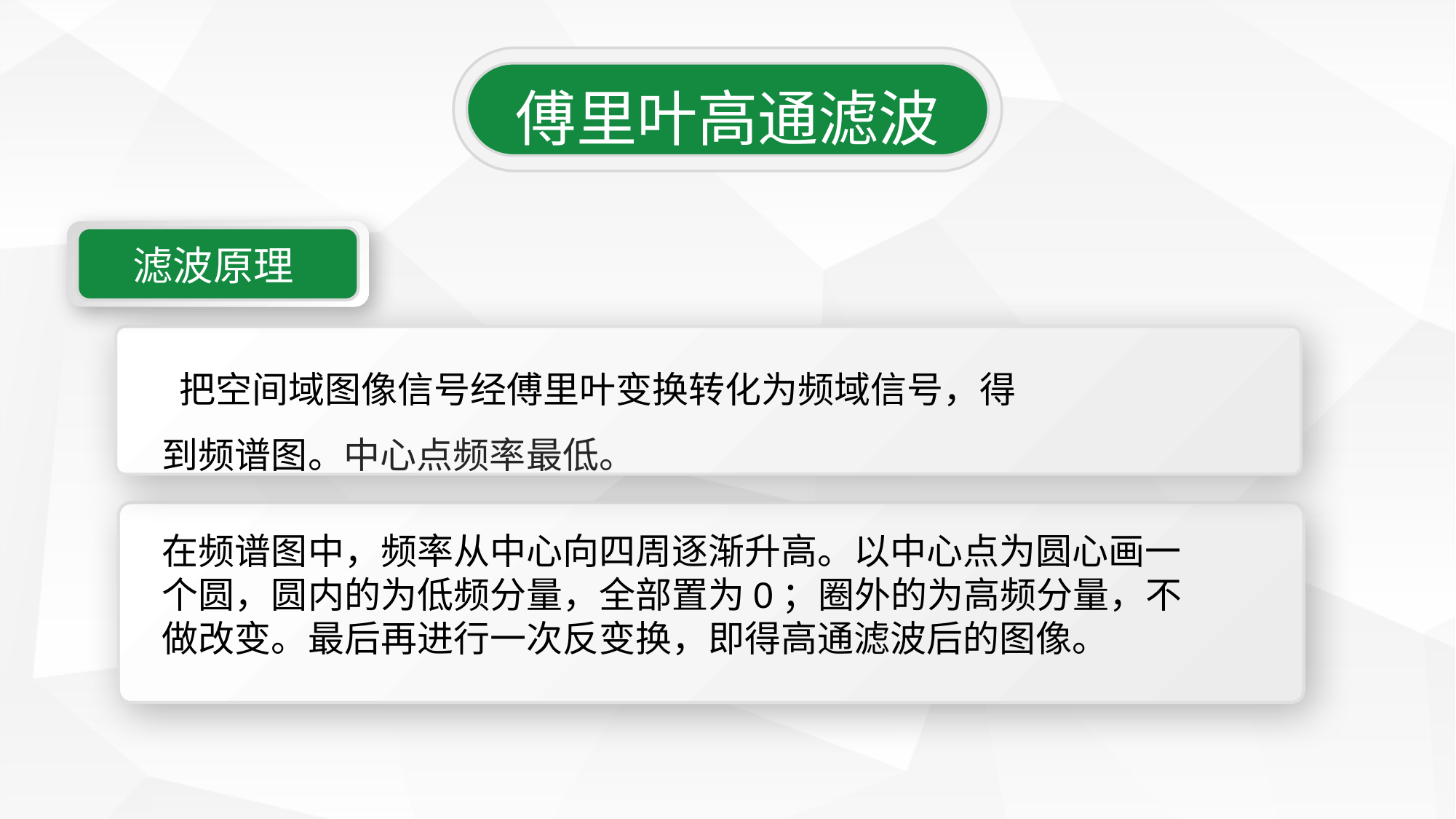

傅里叶高通滤波

滤波原理

 把空间域图像信号经傅里叶变换转化为频域信号，得到频谱图。中心点频率最低。

在频谱图中，频率从中心向四周逐渐升高。以中心点为圆心画一个圆，圆内的为低频分量，全部置为0；圈外的为高频分量，不做改变。最后再进行一次反变换，即得高通滤波后的图像。